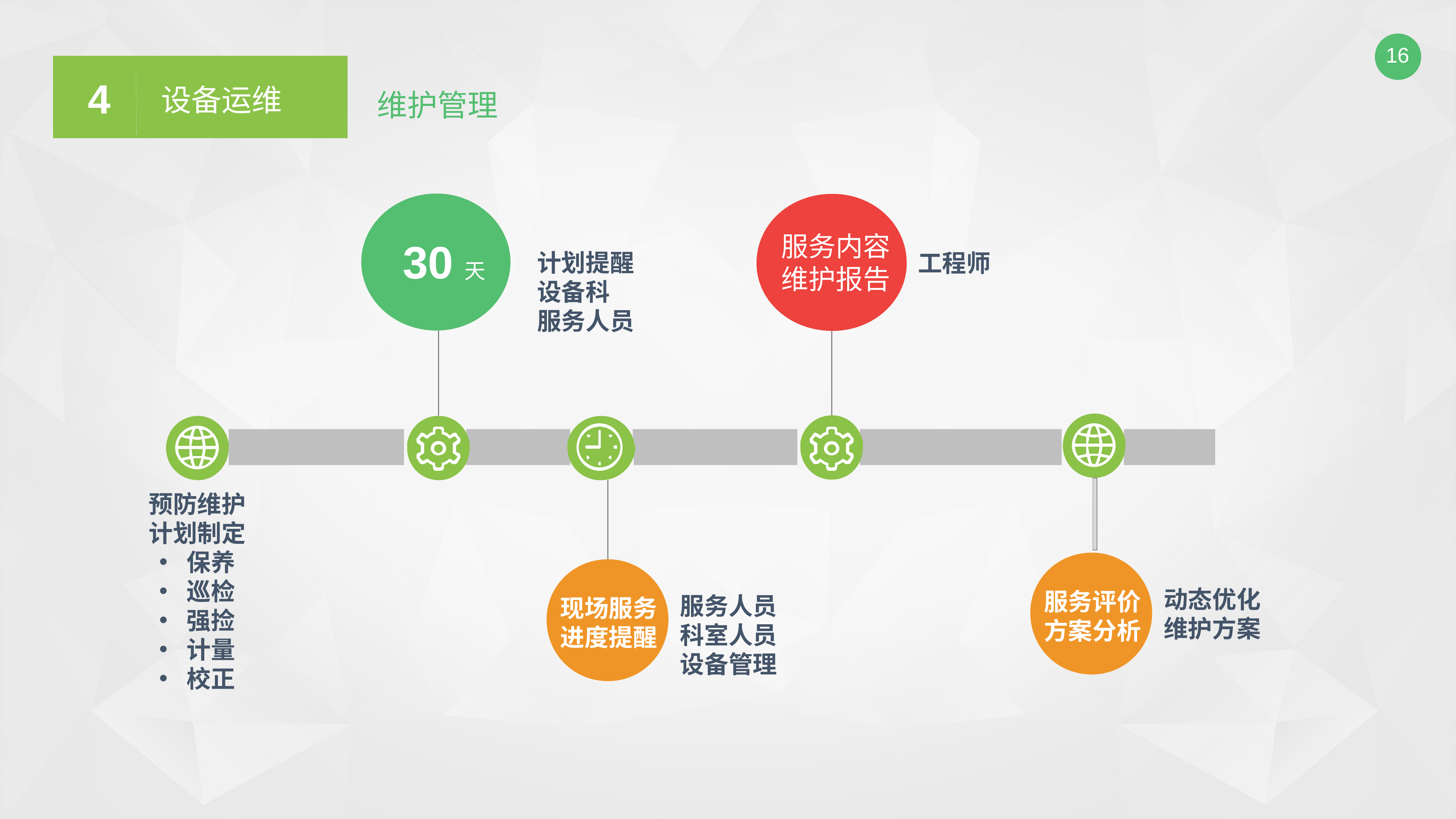

4
设备运维

维护管理

服务内容
维护报告
30天
计划提醒
设备科
服务人员
工程师

预防维护
计划制定
保养
巡检
强捡
计量
校正

动态优化
维护方案

服务人员
科室人员
设备管理
服务评价
方案分析
现场服务
进度提醒